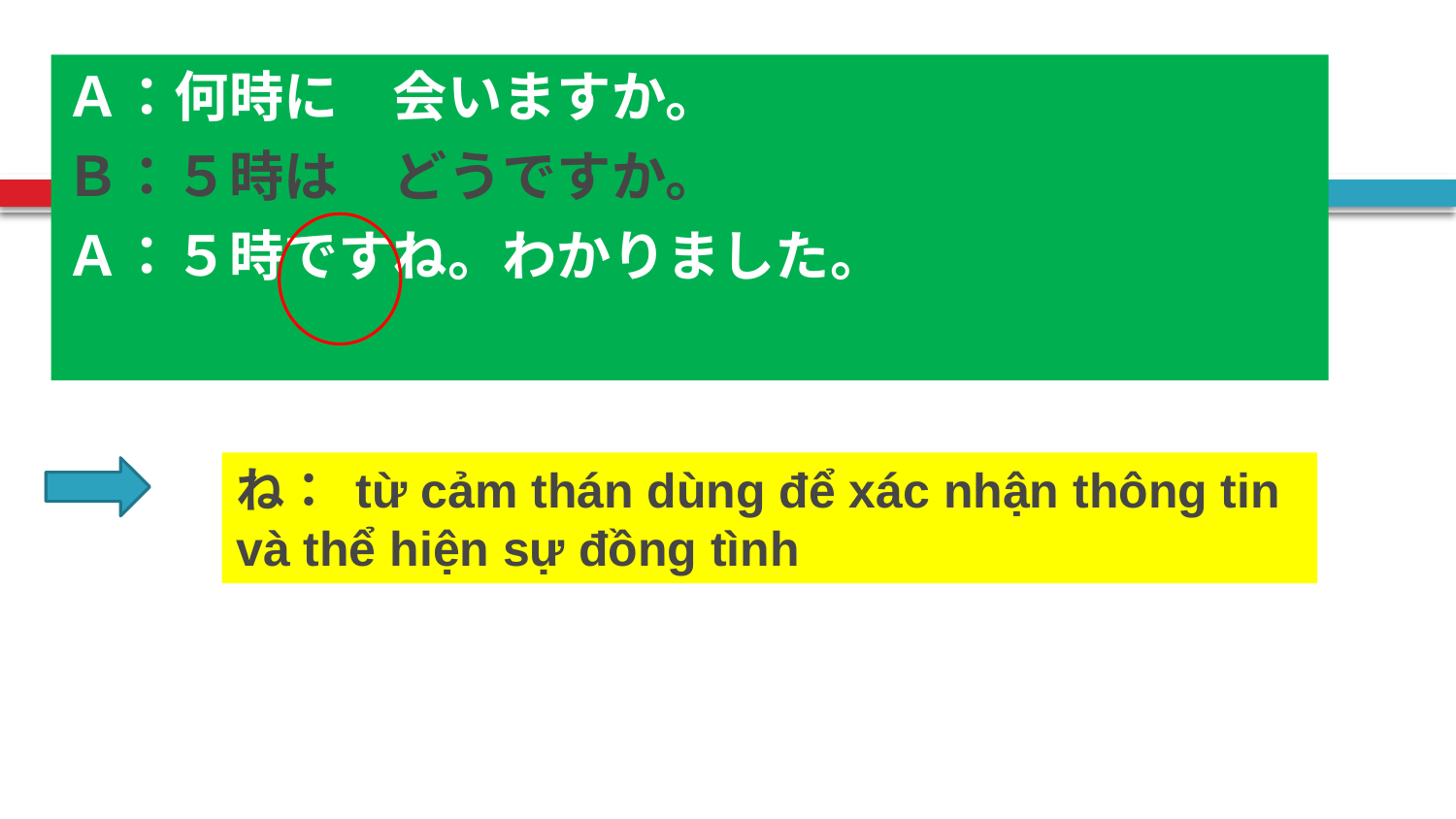

Ａ：何時に　会いますか。
Ｂ：５時は　どうですか。
Ａ：５時ですね。わかりました。

ね： từ cảm thán dùng để xác nhận thông tin và thể hiện sự đồng tình